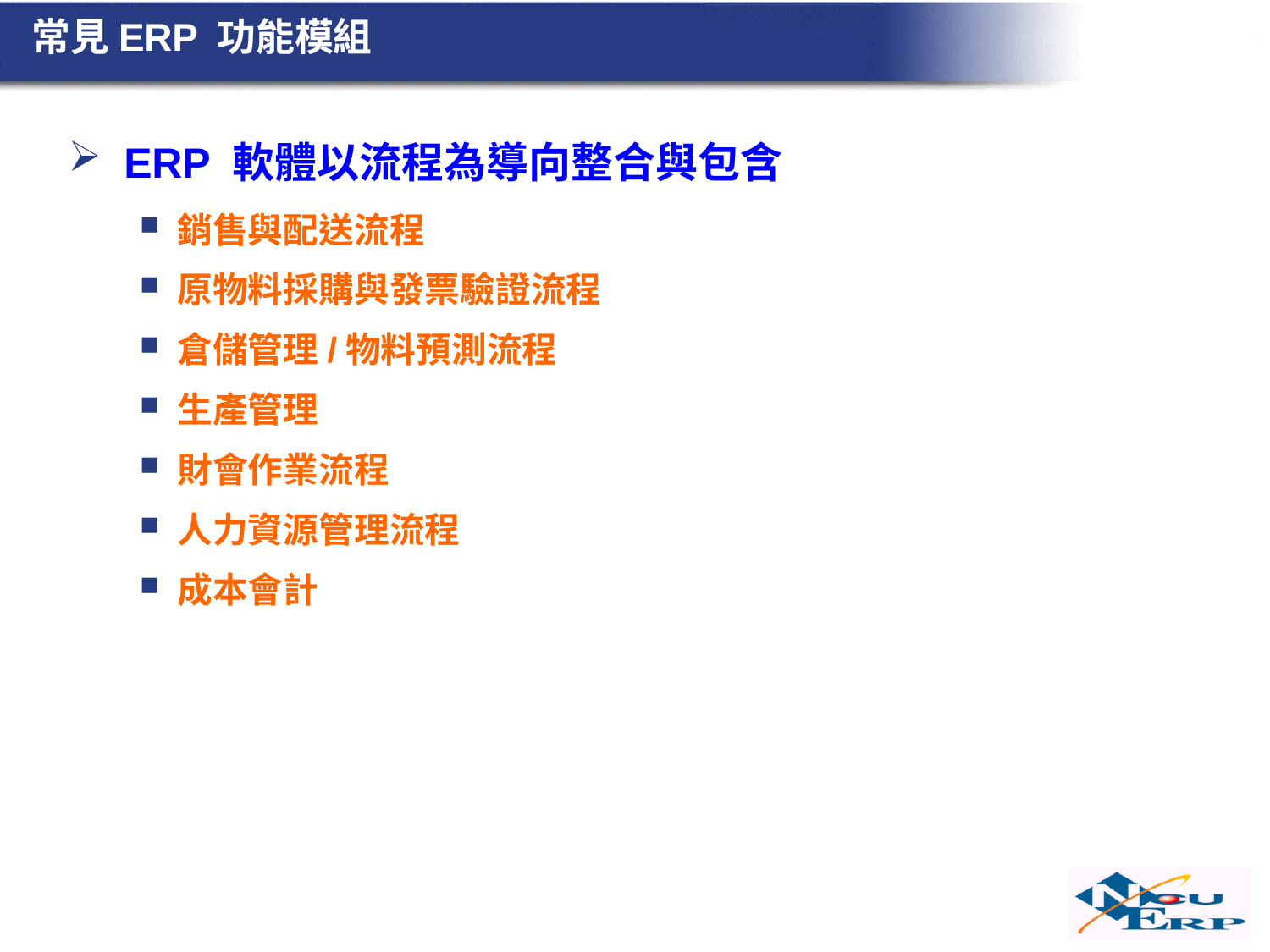

# 常見ERP 功能模組
ERP 軟體以流程為導向整合與包含
銷售與配送流程
原物料採購與發票驗證流程
倉儲管理/物料預測流程
生產管理
財會作業流程
人力資源管理流程
成本會計